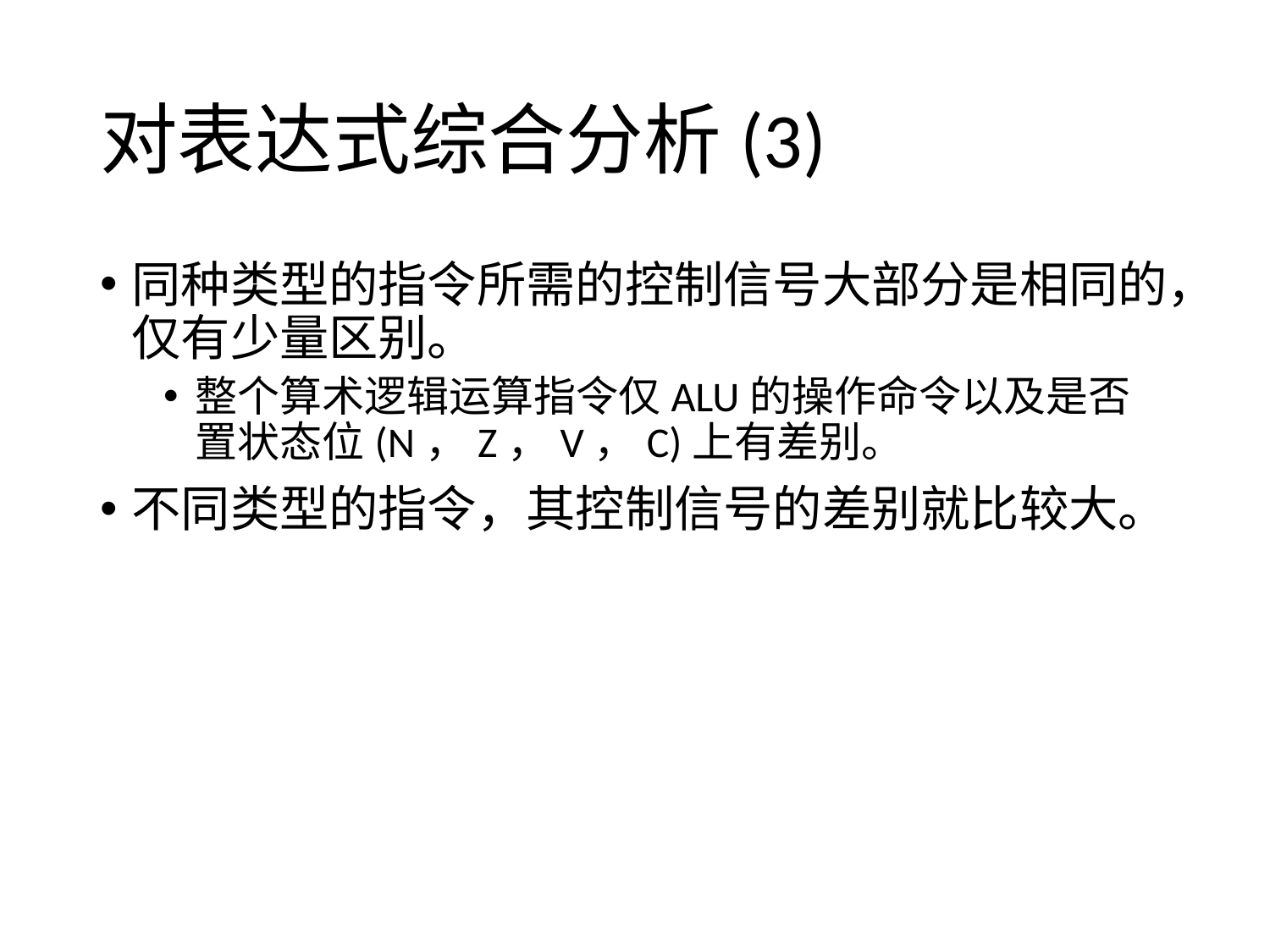

# 对表达式综合分析(3)
同种类型的指令所需的控制信号大部分是相同的，仅有少量区别。
整个算术逻辑运算指令仅ALU的操作命令以及是否置状态位(N，Z，V，C)上有差别。
不同类型的指令，其控制信号的差别就比较大。